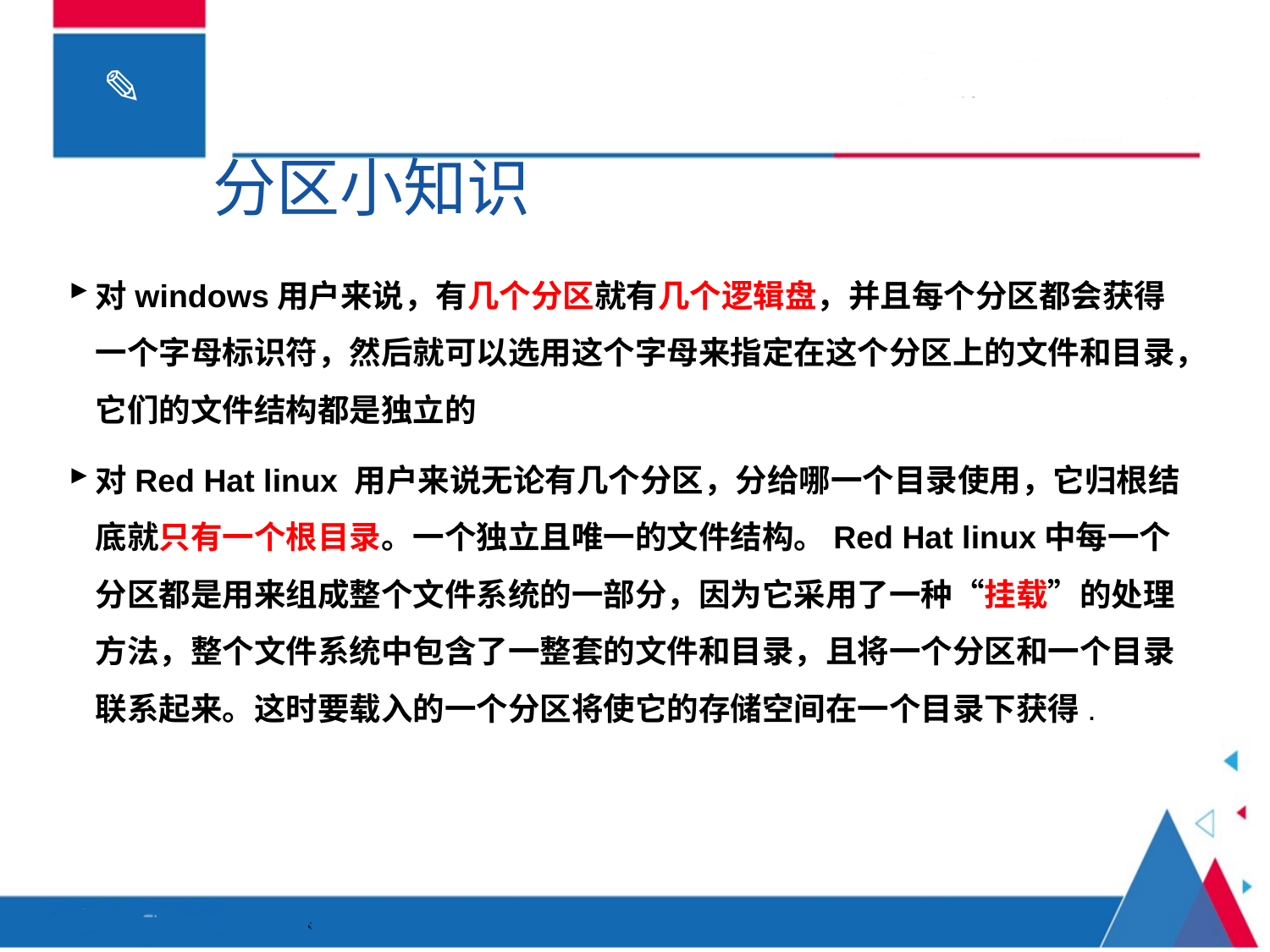

# 分区小知识
对windows用户来说，有几个分区就有几个逻辑盘，并且每个分区都会获得一个字母标识符，然后就可以选用这个字母来指定在这个分区上的文件和目录，它们的文件结构都是独立的
对Red Hat linux 用户来说无论有几个分区，分给哪一个目录使用，它归根结底就只有一个根目录。一个独立且唯一的文件结构。Red Hat linux中每一个分区都是用来组成整个文件系统的一部分，因为它采用了一种“挂载”的处理方法，整个文件系统中包含了一整套的文件和目录，且将一个分区和一个目录联系起来。这时要载入的一个分区将使它的存储空间在一个目录下获得.